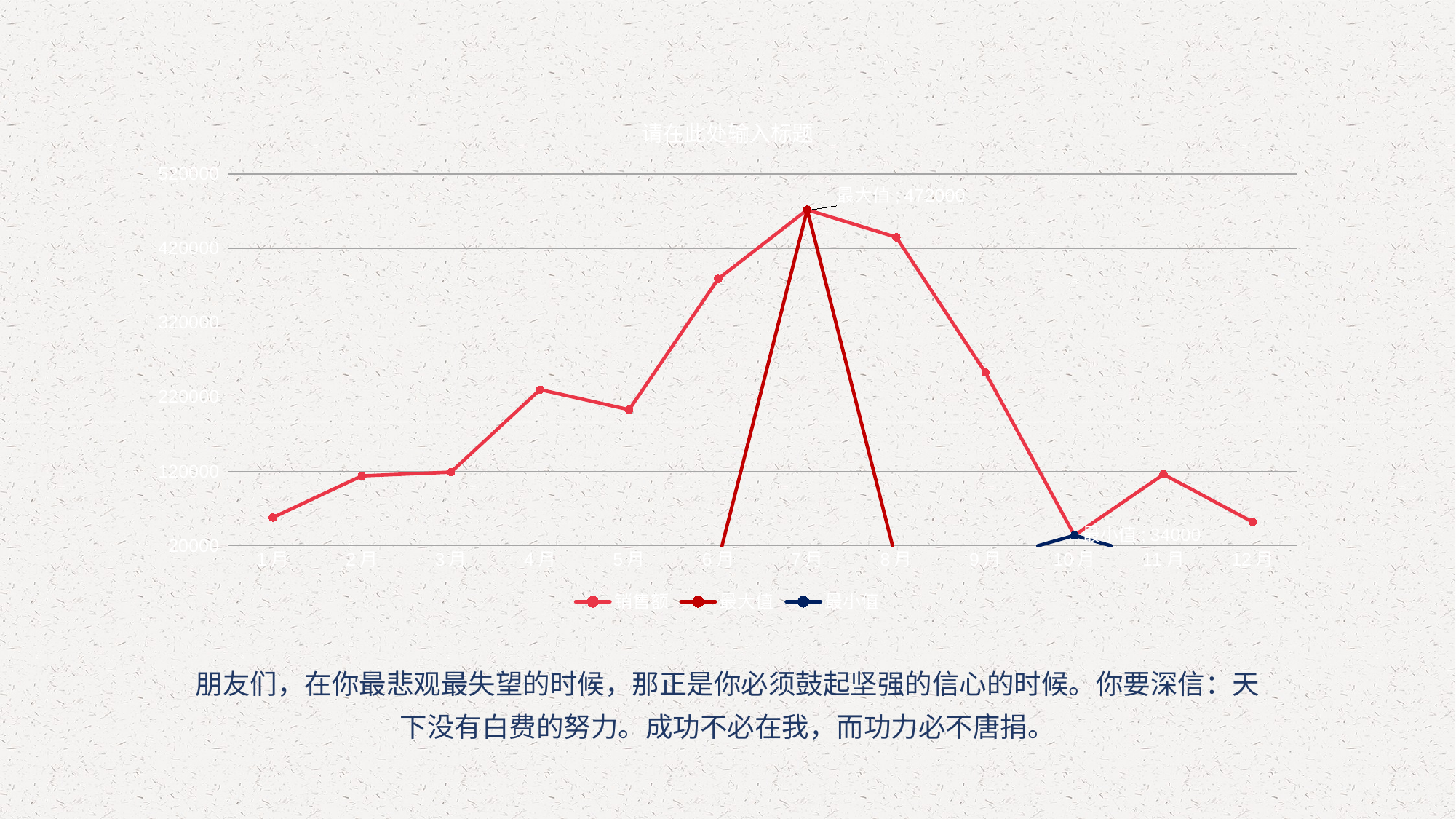

### Chart: 请在此处输入标题

| Category | 销售额 | 最大值 | 最小值 |
|---|---|---|---|
| 1月 | 58000.0 | None | None |
| 2月 | 114000.0 | None | None |
| 3月 | 119000.0 | None | None |
| 4月 | 230000.0 | None | None |
| 5月 | 203000.0 | None | None |
| 6月 | 379000.0 | None | None |
| 7月 | 472000.0 | 472000.0 | None |
| 8月 | 435000.0 | None | None |
| 9月 | 253000.0 | None | None |
| 10月 | 34000.0 | None | 34000.0 |
| 11月 | 116000.0 | None | None |
| 12月 | 52000.0 | None | None |
朋友们，在你最悲观最失望的时候，那正是你必须鼓起坚强的信心的时候。你要深信：天下没有白费的努力。成功不必在我，而功力必不唐捐。